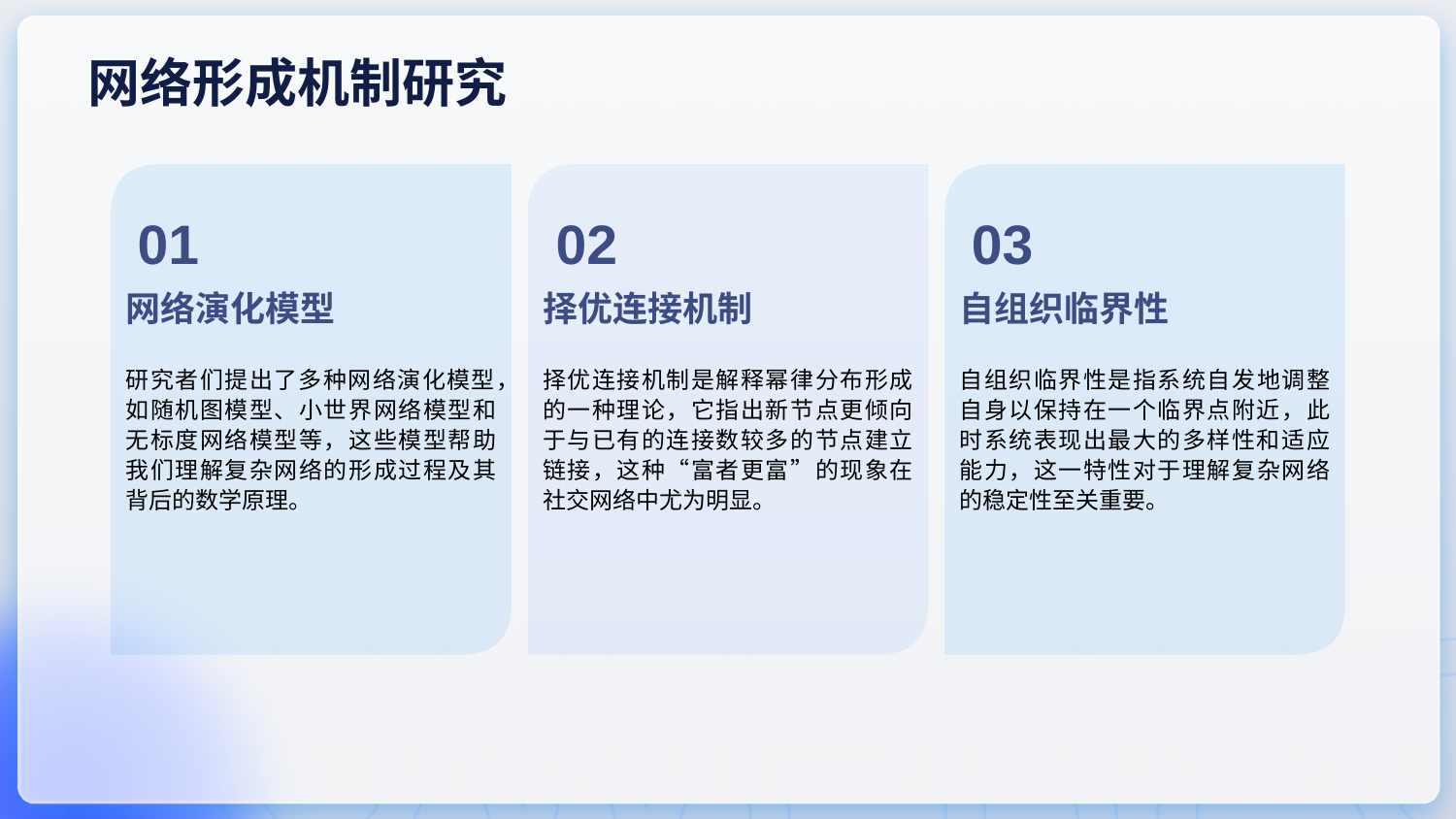

网络形成机制研究

01
02
03
网络演化模型
择优连接机制
自组织临界性
研究者们提出了多种网络演化模型，如随机图模型、小世界网络模型和无标度网络模型等，这些模型帮助我们理解复杂网络的形成过程及其背后的数学原理。
择优连接机制是解释幂律分布形成的一种理论，它指出新节点更倾向于与已有的连接数较多的节点建立链接，这种“富者更富”的现象在社交网络中尤为明显。
自组织临界性是指系统自发地调整自身以保持在一个临界点附近，此时系统表现出最大的多样性和适应能力，这一特性对于理解复杂网络的稳定性至关重要。